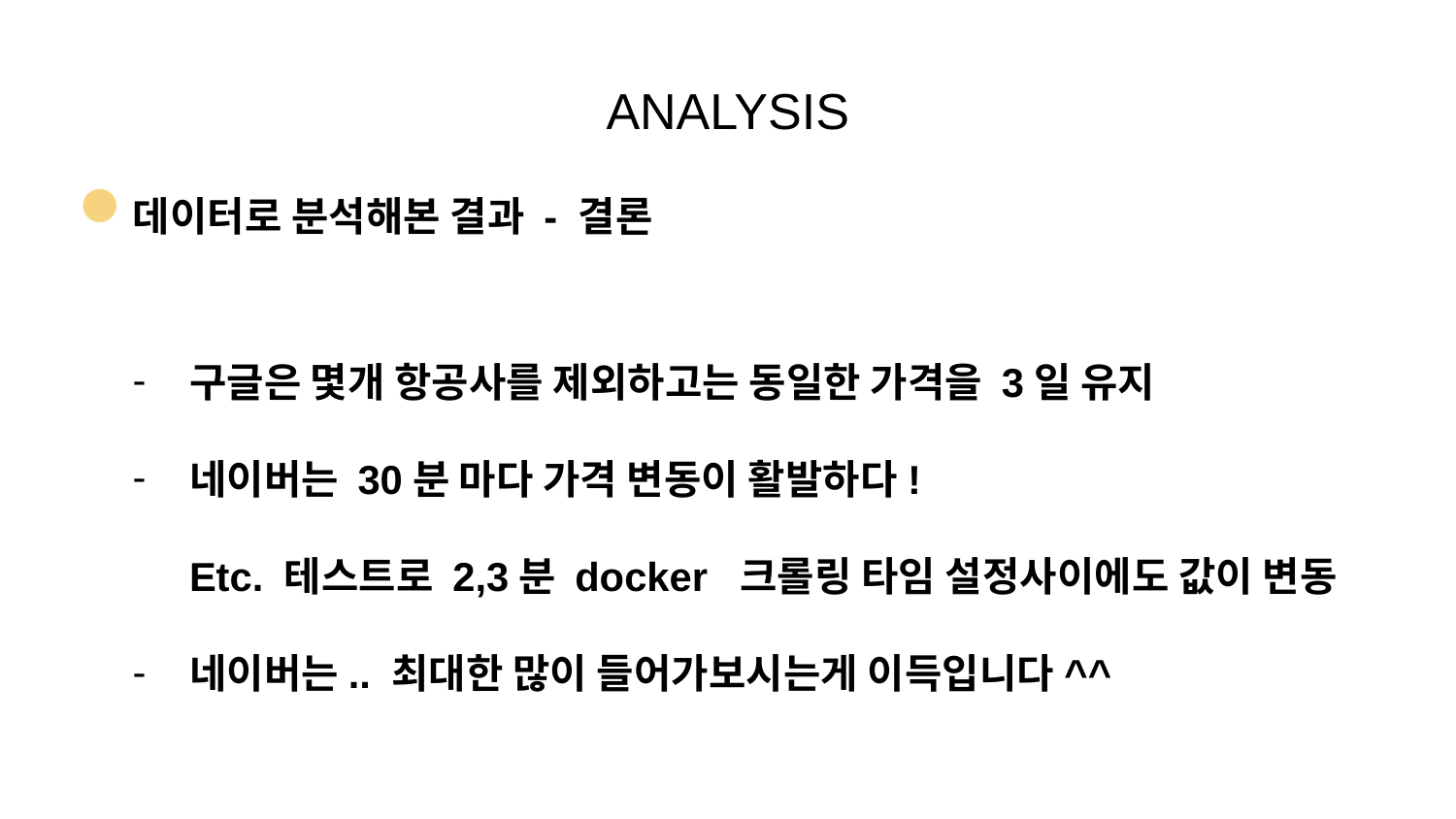

# ANALYSIS
데이터로 분석해본 결과 - 결론

구글은 몇개 항공사를 제외하고는 동일한 가격을 3일 유지
네이버는 30분 마다 가격 변동이 활발하다!
Etc. 테스트로 2,3분 docker  크롤링 타임 설정사이에도 값이 변동
네이버는.. 최대한 많이 들어가보시는게 이득입니다^^